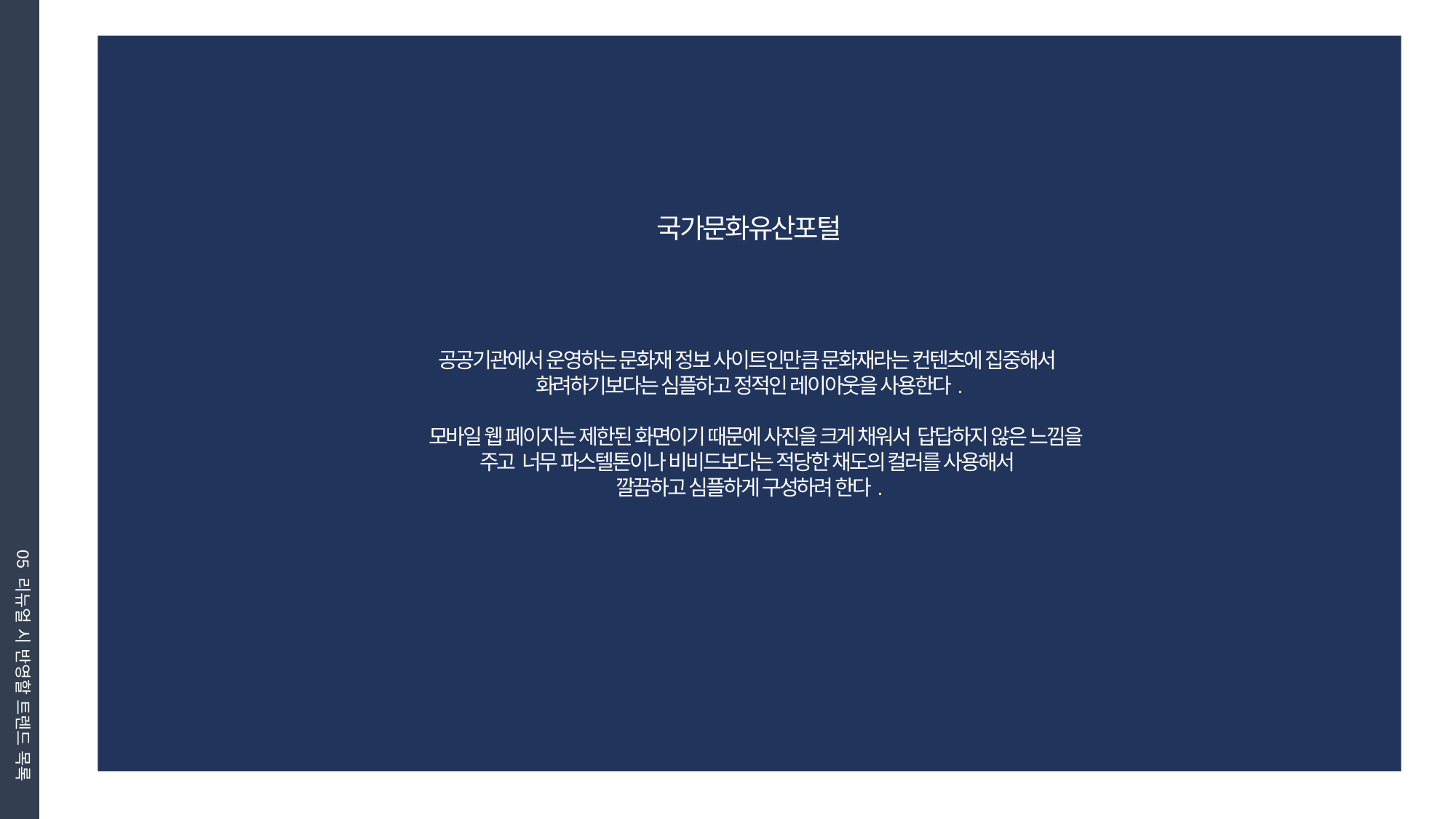

국가문화유산포털
공공기관에서 운영하는 문화재 정보 사이트인만큼 문화재라는 컨텐츠에 집중해서
화려하기보다는 심플하고 정적인 레이아웃을 사용한다.

 모바일 웹 페이지는 제한된 화면이기 때문에 사진을 크게 채워서  답답하지 않은 느낌을 주고  너무 파스텔톤이나 비비드보다는 적당한 채도의 컬러를 사용해서
깔끔하고 심플하게 구성하려 한다.

05 리뉴얼 시 반영할 트렌드 목록